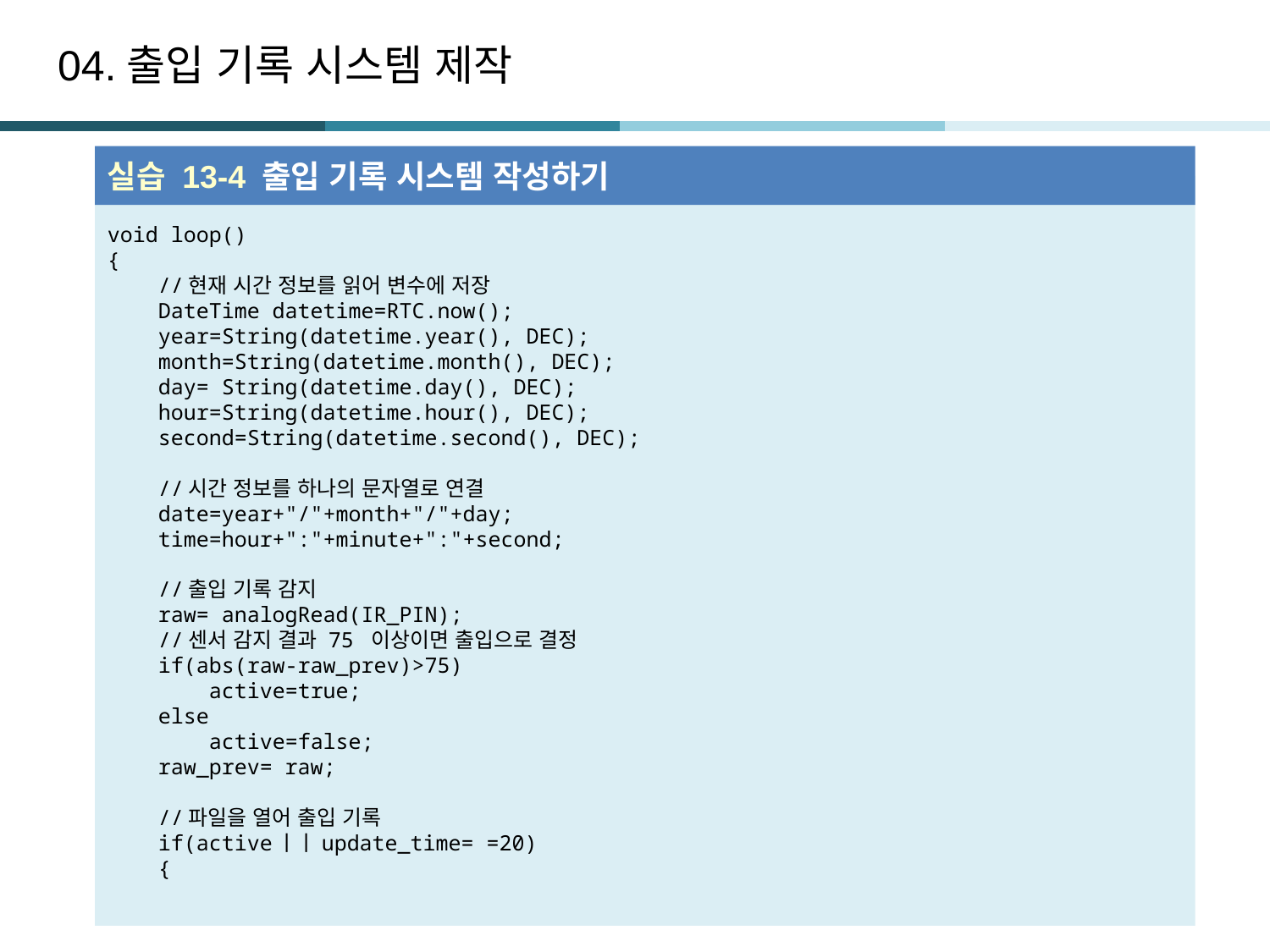

# 04.출입 기록 시스템 제작
실습 13-4 출입 기록 시스템 작성하기
void loop()
{
    //현재 시간 정보를 읽어 변수에 저장
    DateTime datetime=RTC.now();
    year=String(datetime.year(), DEC);
    month=String(datetime.month(), DEC);
    day= String(datetime.day(), DEC);
    hour=String(datetime.hour(), DEC);
    second=String(datetime.second(), DEC);

    //시간 정보를 하나의 문자열로 연결
    date=year+"/"+month+"/"+day;
    time=hour+":"+minute+":"+second;

    //출입 기록 감지
    raw= analogRead(IR_PIN);
    //센서 감지 결과 75 이상이면 출입으로 결정
    if(abs(raw-raw_prev)>75)
        active=true;
    else
        active=false;
    raw_prev= raw;

    //파일을 열어 출입 기록
    if(activeㅣㅣupdate_time= =20)
    {